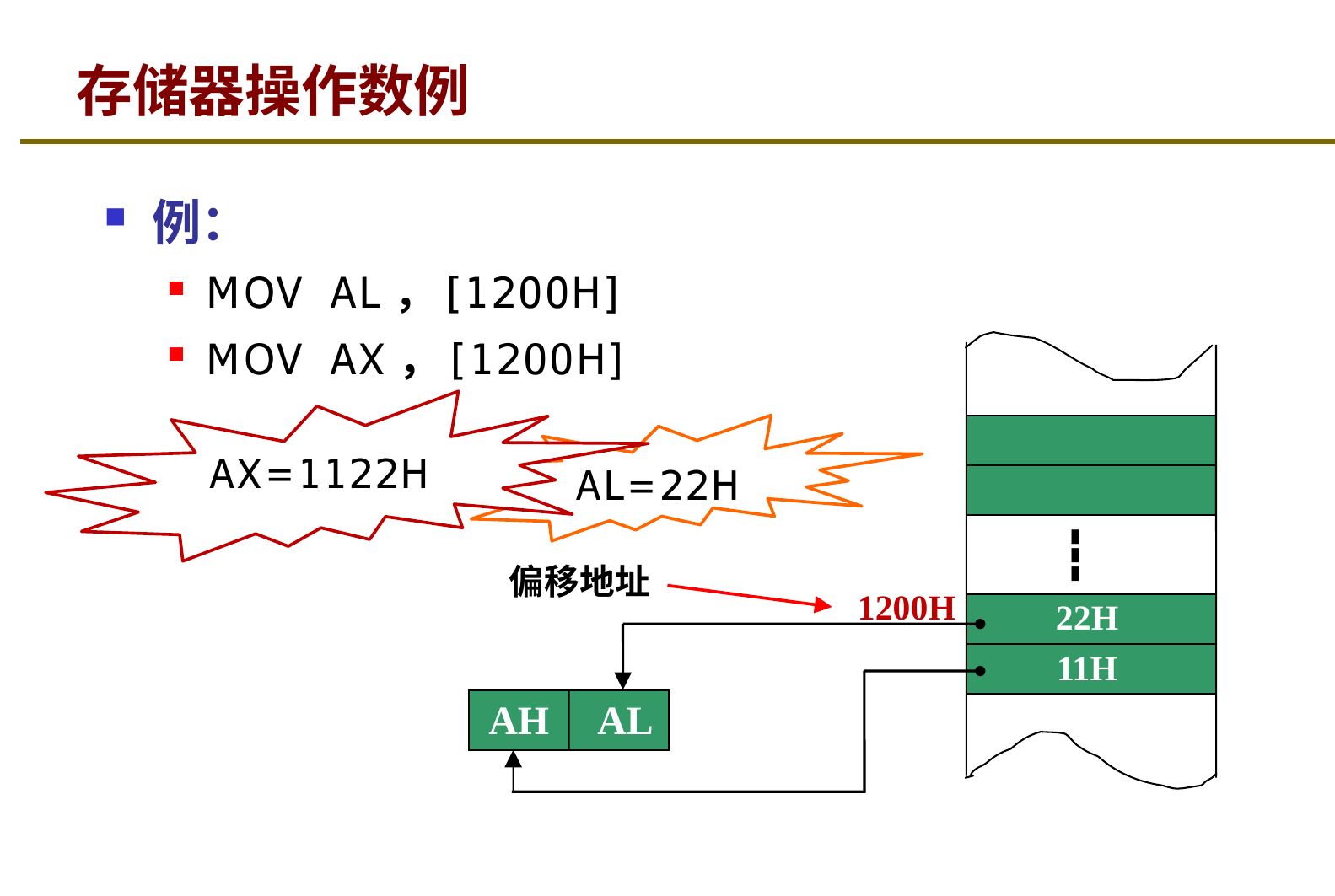

# 存储器操作数例
例：
MOV  AL，[1200H]
MOV  AX，[1200H]

AX=1122H
AL=22H

┇
偏移地址
1200H

22H

11H

AH     AL